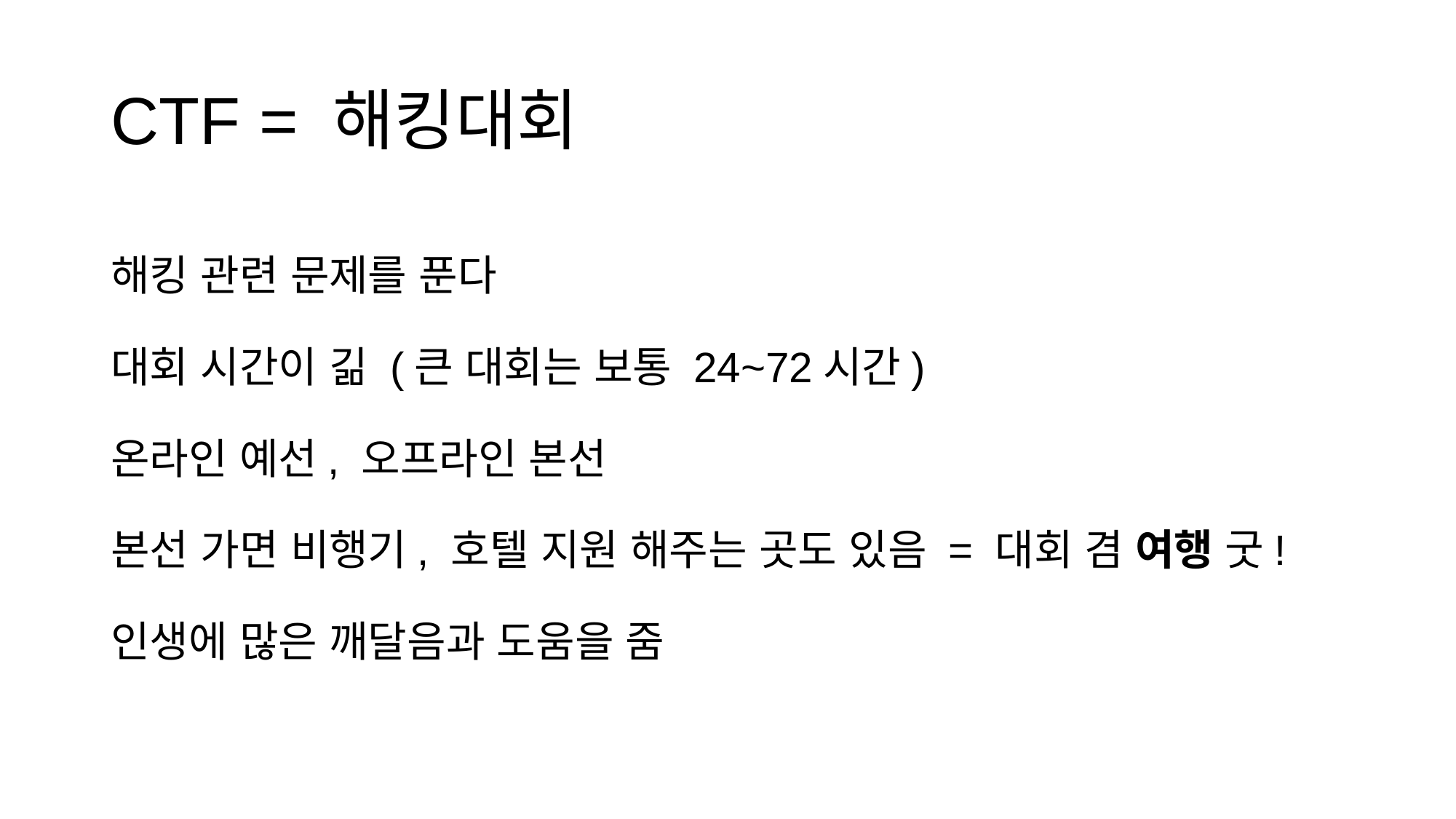

# CTF = 해킹대회
해킹 관련 문제를 푼다
대회 시간이 긺 (큰 대회는 보통 24~72시간)
온라인 예선, 오프라인 본선
본선 가면 비행기, 호텔 지원 해주는 곳도 있음 = 대회 겸 여행 굿!
인생에 많은 깨달음과 도움을 줌